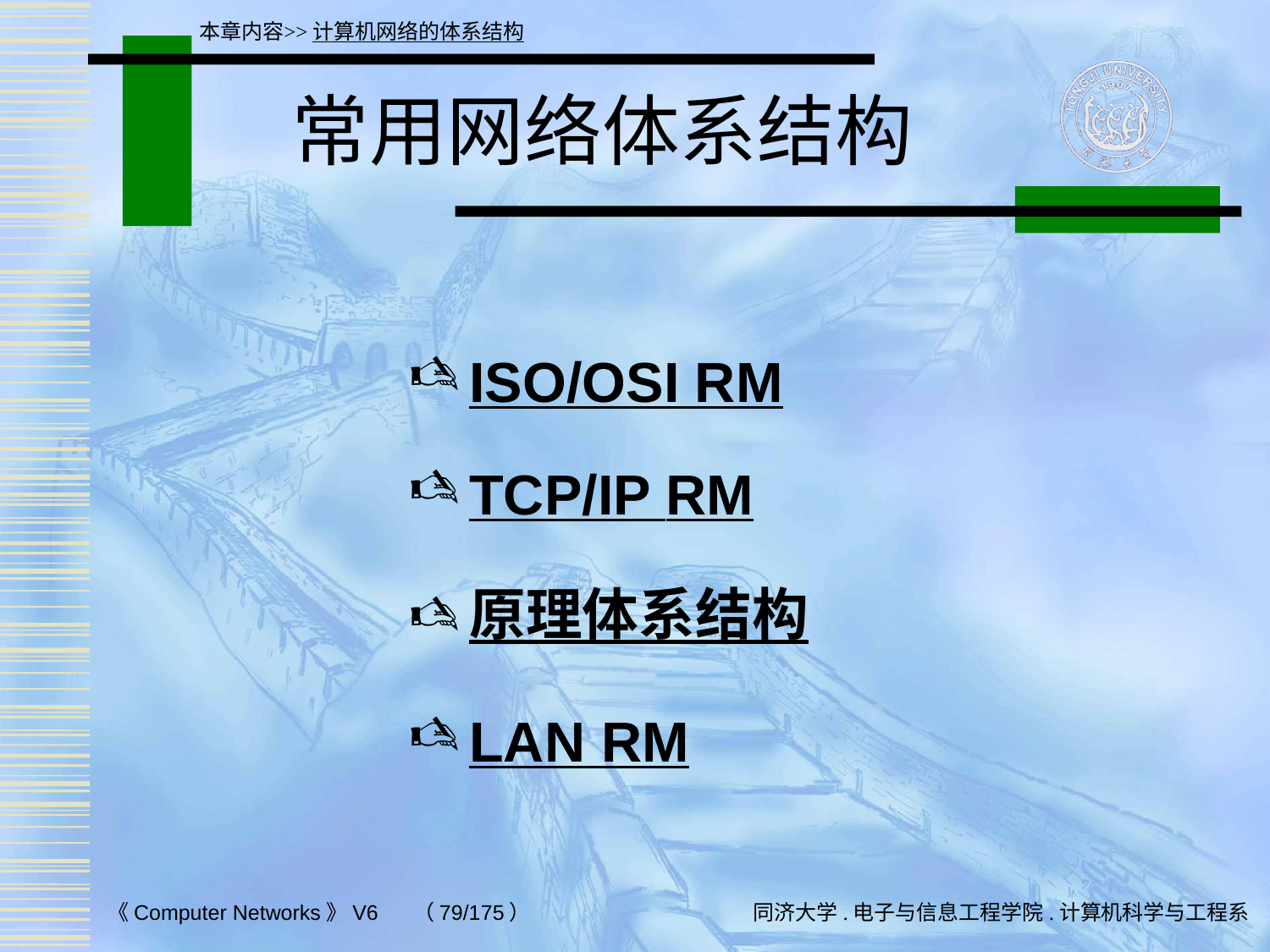

本章内容>>计算机网络的体系结构
# 常用网络体系结构
ISO/OSI RM
TCP/IP RM
原理体系结构
LAN RM